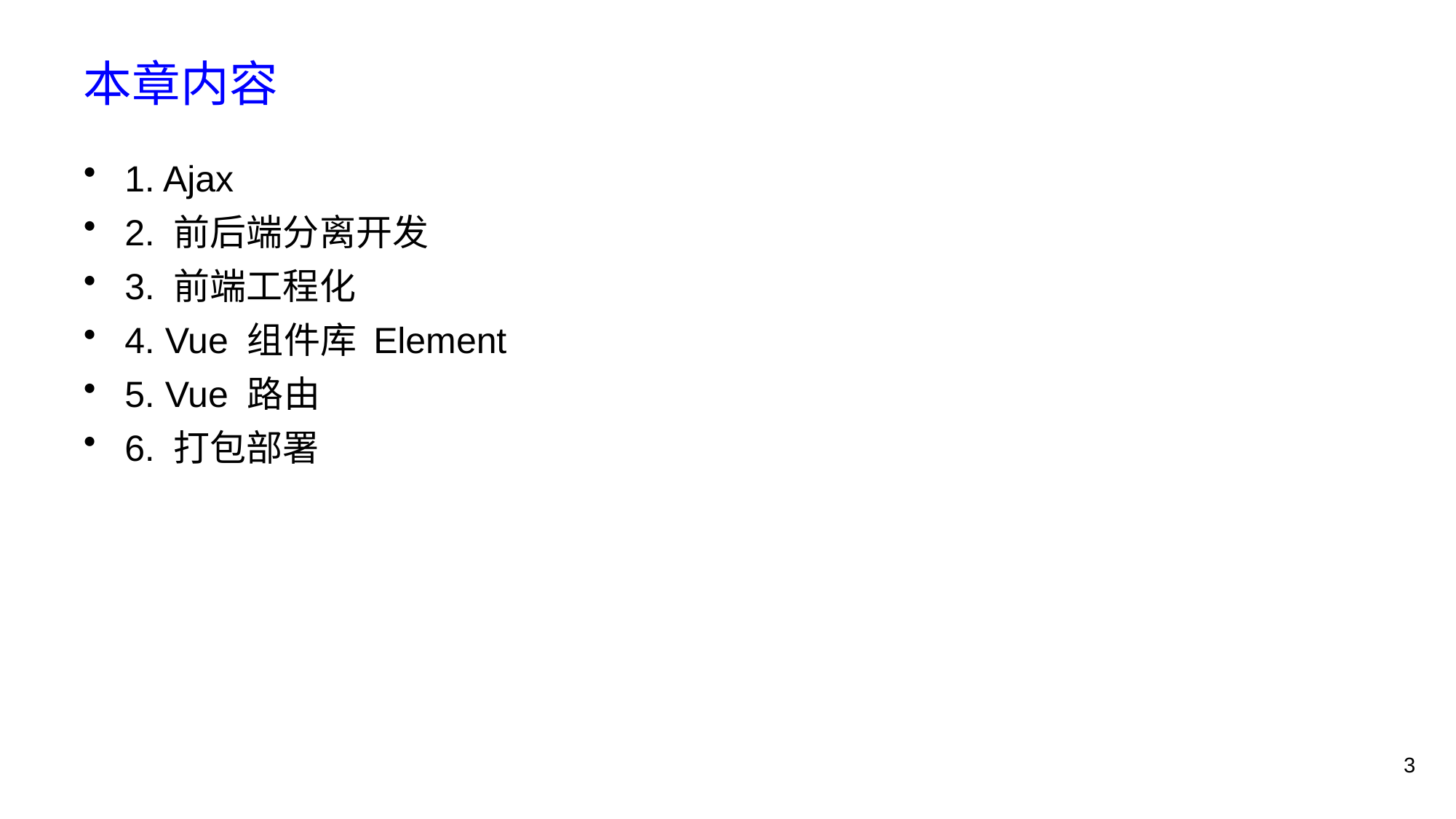

# 本章内容
1. Ajax
2. 前后端分离开发
3. 前端工程化
4. Vue 组件库 Element
5. Vue 路由
6. 打包部署

3